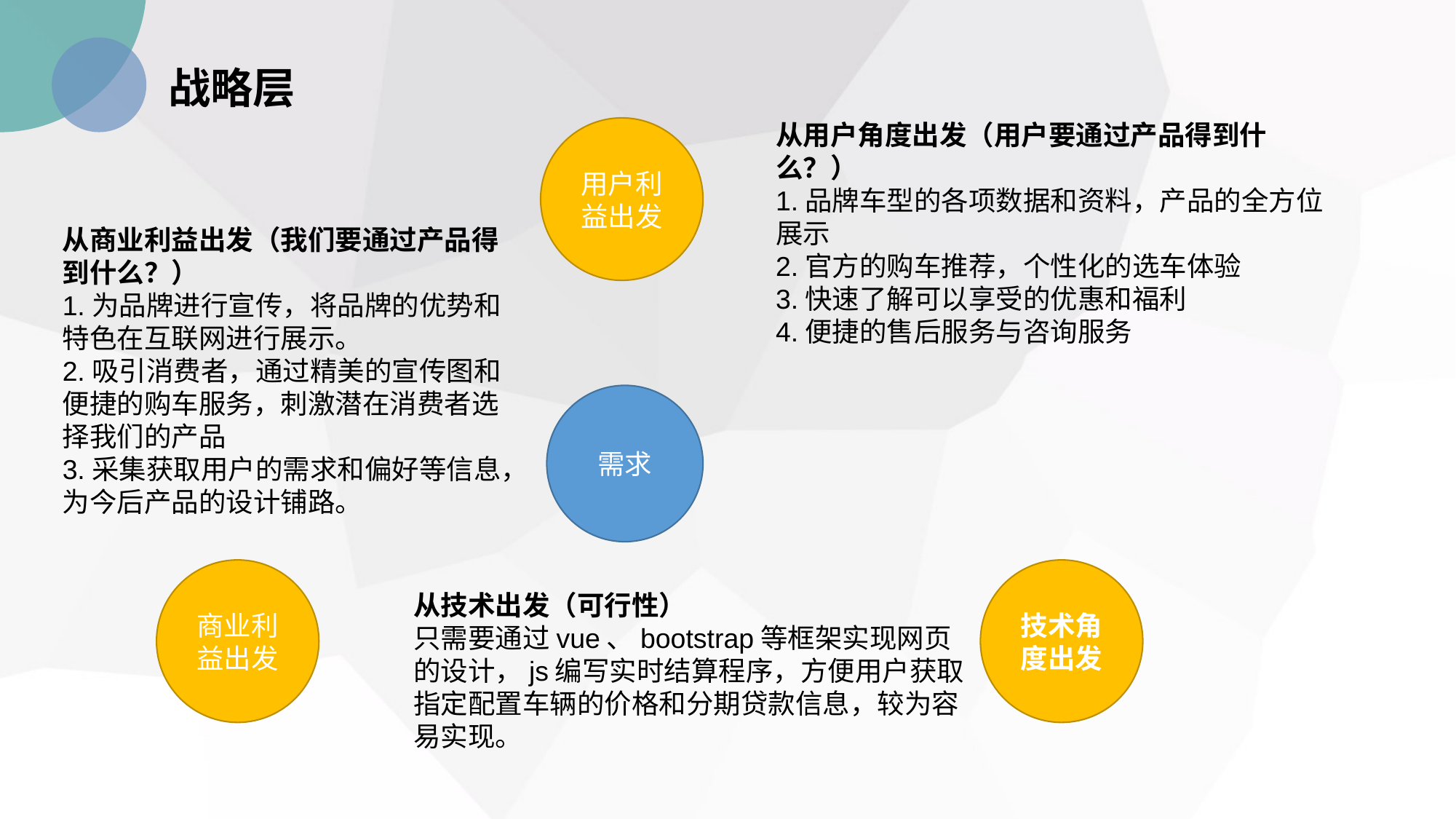

战略层
从用户角度出发（用户要通过产品得到什么？）
1.品牌车型的各项数据和资料，产品的全方位展示
2.官方的购车推荐，个性化的选车体验
3.快速了解可以享受的优惠和福利
4.便捷的售后服务与咨询服务
用户利益出发
从商业利益出发（我们要通过产品得到什么？）
1.为品牌进行宣传，将品牌的优势和特色在互联网进行展示。
2.吸引消费者，通过精美的宣传图和便捷的购车服务，刺激潜在消费者选择我们的产品
3.采集获取用户的需求和偏好等信息，为今后产品的设计铺路。
需求
技术角度出发
商业利益出发
从技术出发（可行性）
只需要通过vue、bootstrap等框架实现网页的设计，js编写实时结算程序，方便用户获取指定配置车辆的价格和分期贷款信息，较为容易实现。